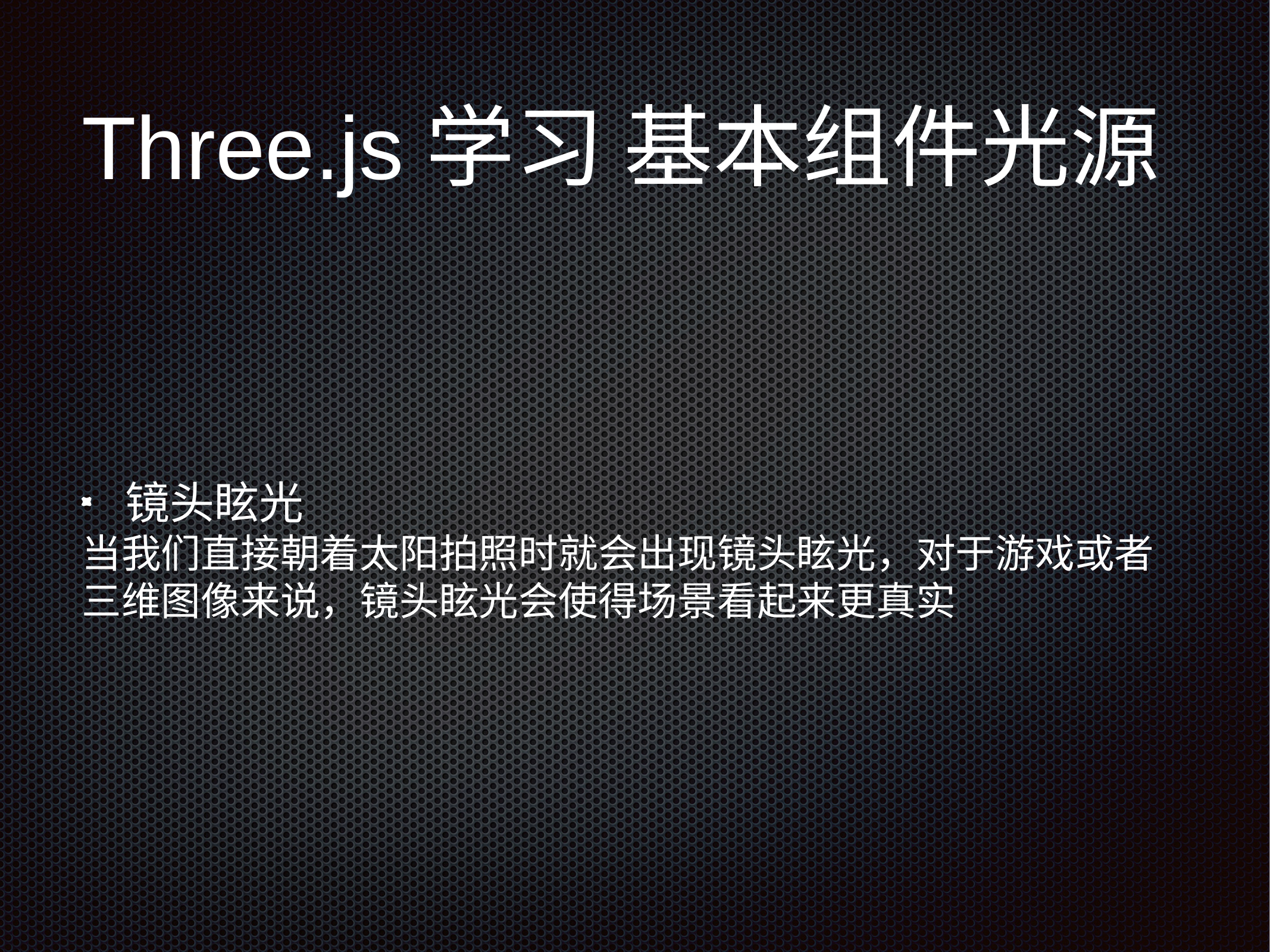

# Three.js学习 基本组件光源
镜头眩光
当我们直接朝着太阳拍照时就会出现镜头眩光，对于游戏或者三维图像来说，镜头眩光会使得场景看起来更真实